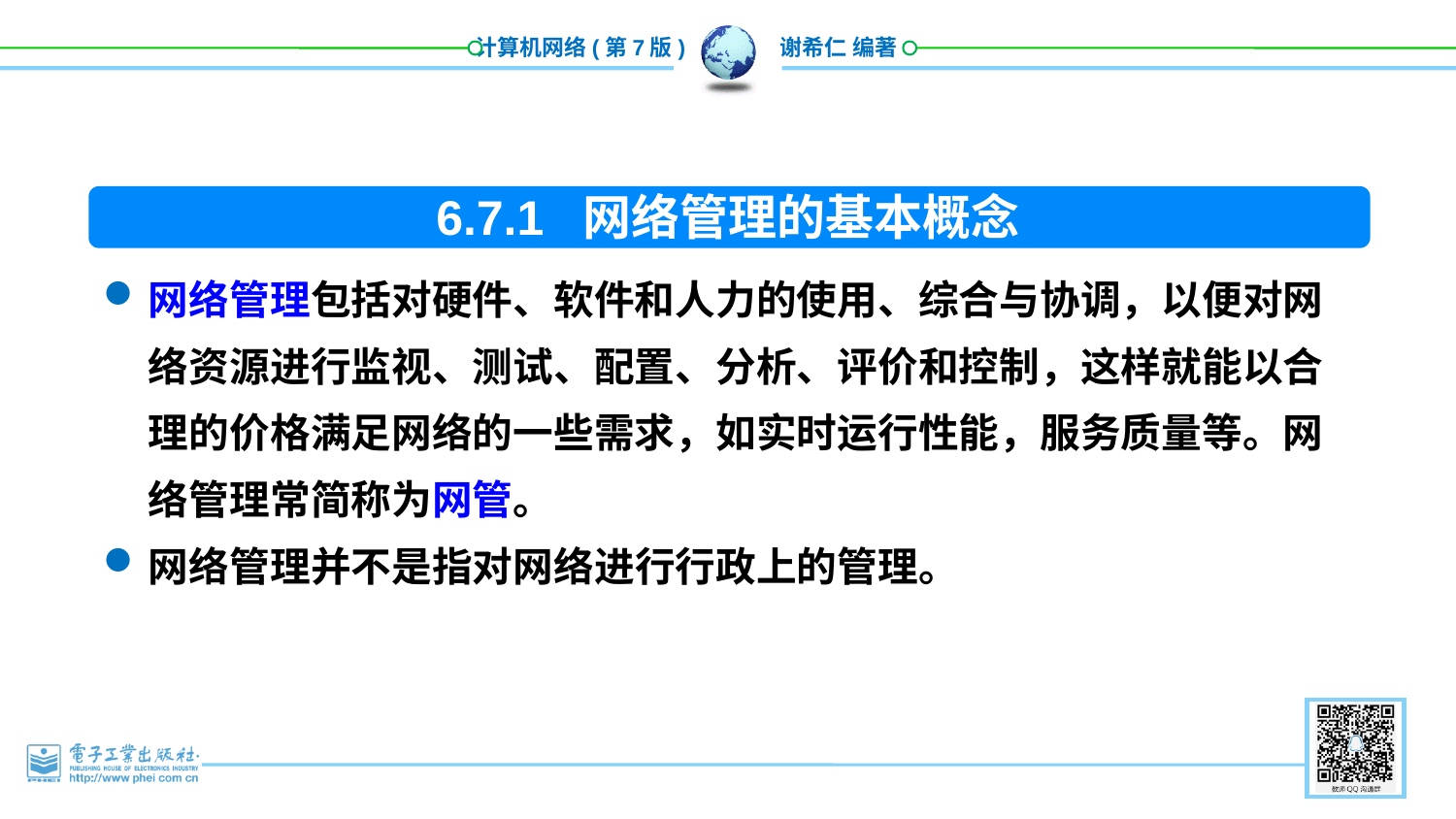

6.7.1  网络管理的基本概念

网络管理包括对硬件、软件和人力的使用、综合与协调，以便对网络资源进行监视、测试、配置、分析、评价和控制，这样就能以合理的价格满足网络的一些需求，如实时运行性能，服务质量等。网络管理常简称为网管。
网络管理并不是指对网络进行行政上的管理。